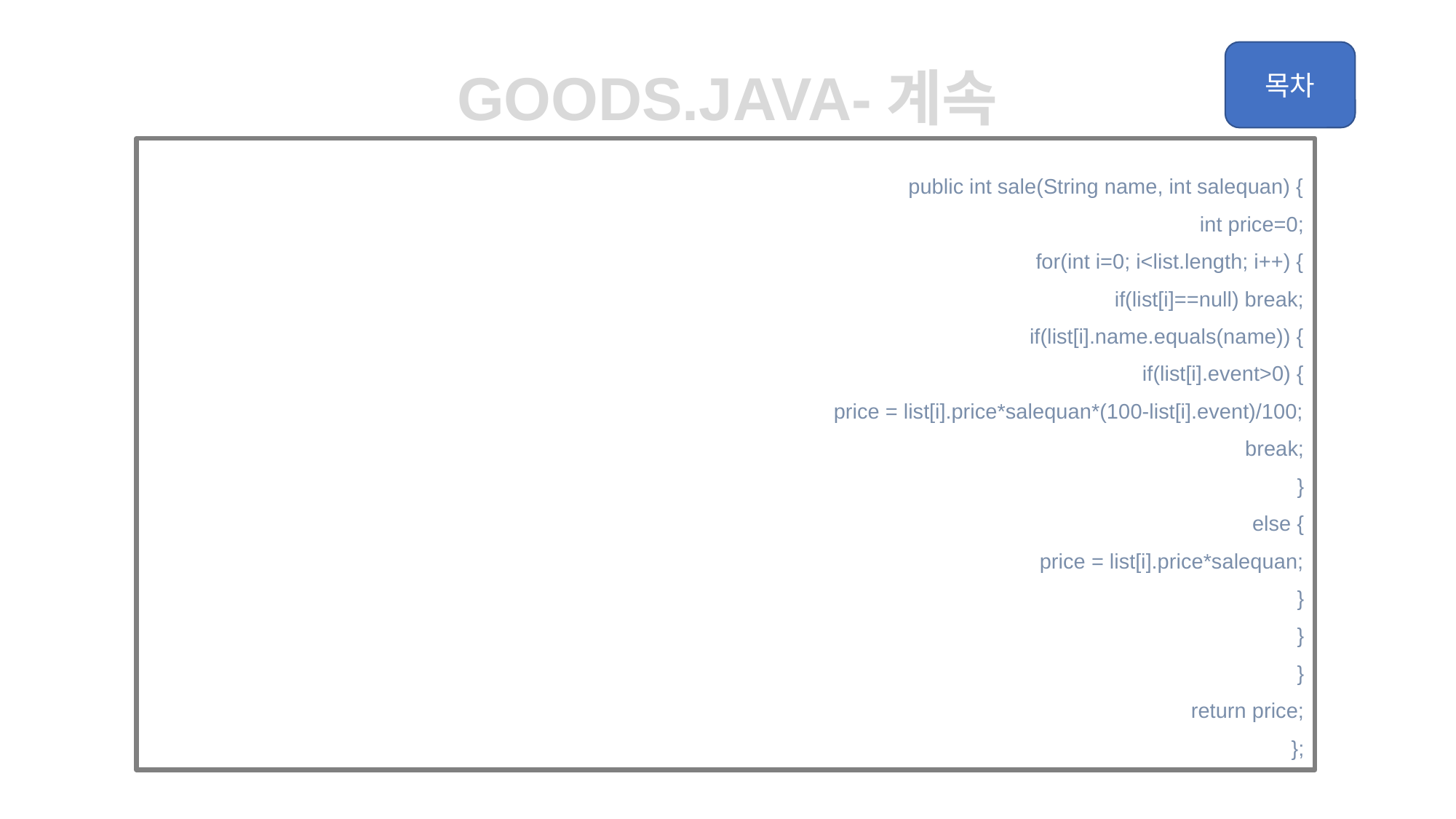

Goods.java-계속

	public int sale(String name, int salequan) {
		int price=0;
		for(int i=0; i<list.length; i++) {
			if(list[i]==null) break;
			if(list[i].name.equals(name)) {
				if(list[i].event>0) {
					price = list[i].price*salequan*(100-list[i].event)/100;
					break;
				}
				else {
					price = list[i].price*salequan;
				}
			}
		}
		return price;
	};